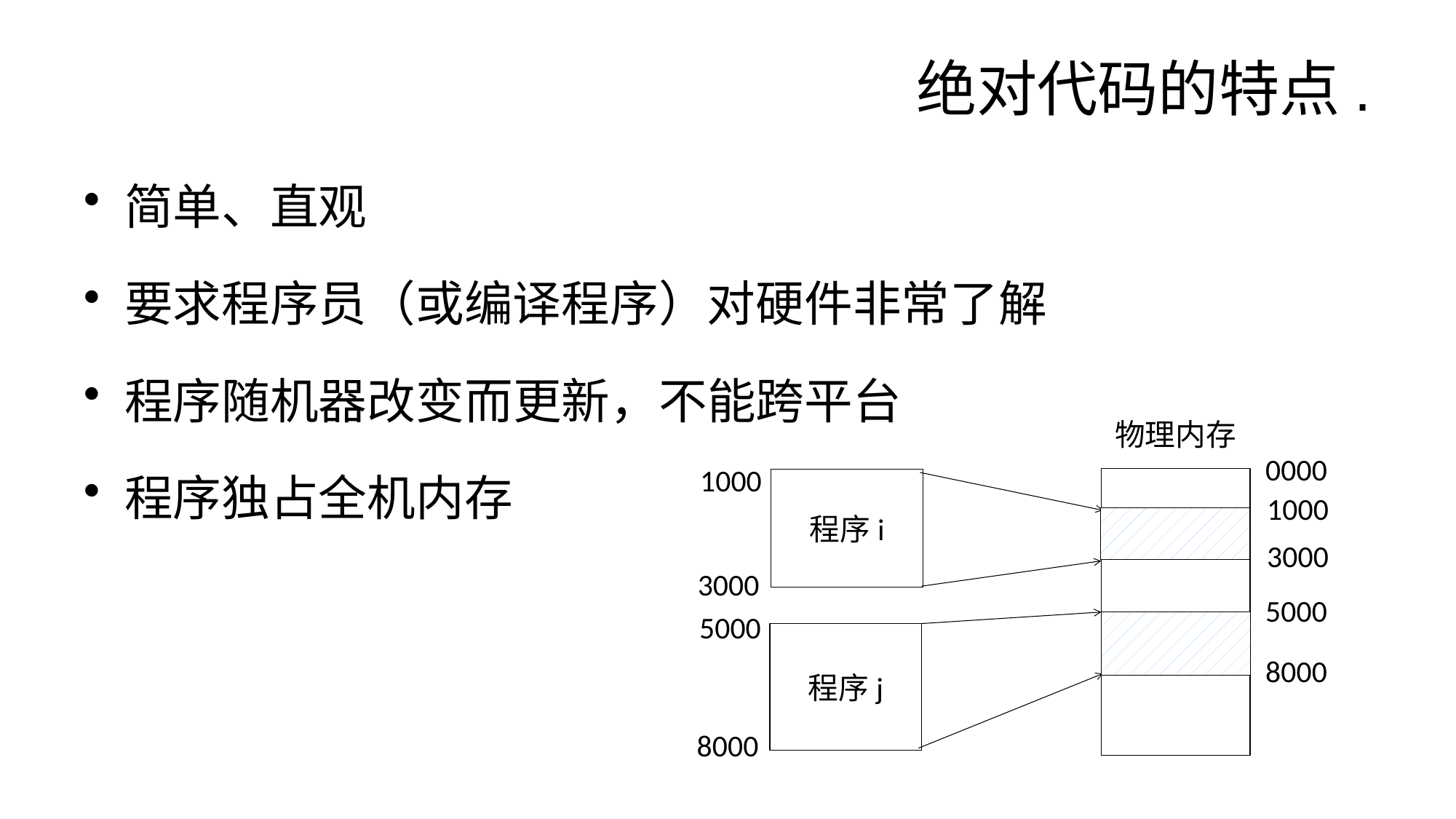

# 绝对代码的特点.
简单、直观
要求程序员（或编译程序）对硬件非常了解
程序随机器改变而更新，不能跨平台
程序独占全机内存
物理内存
0000
1000

程序i
1000

3000
3000
5000
5000

程序j
8000
8000